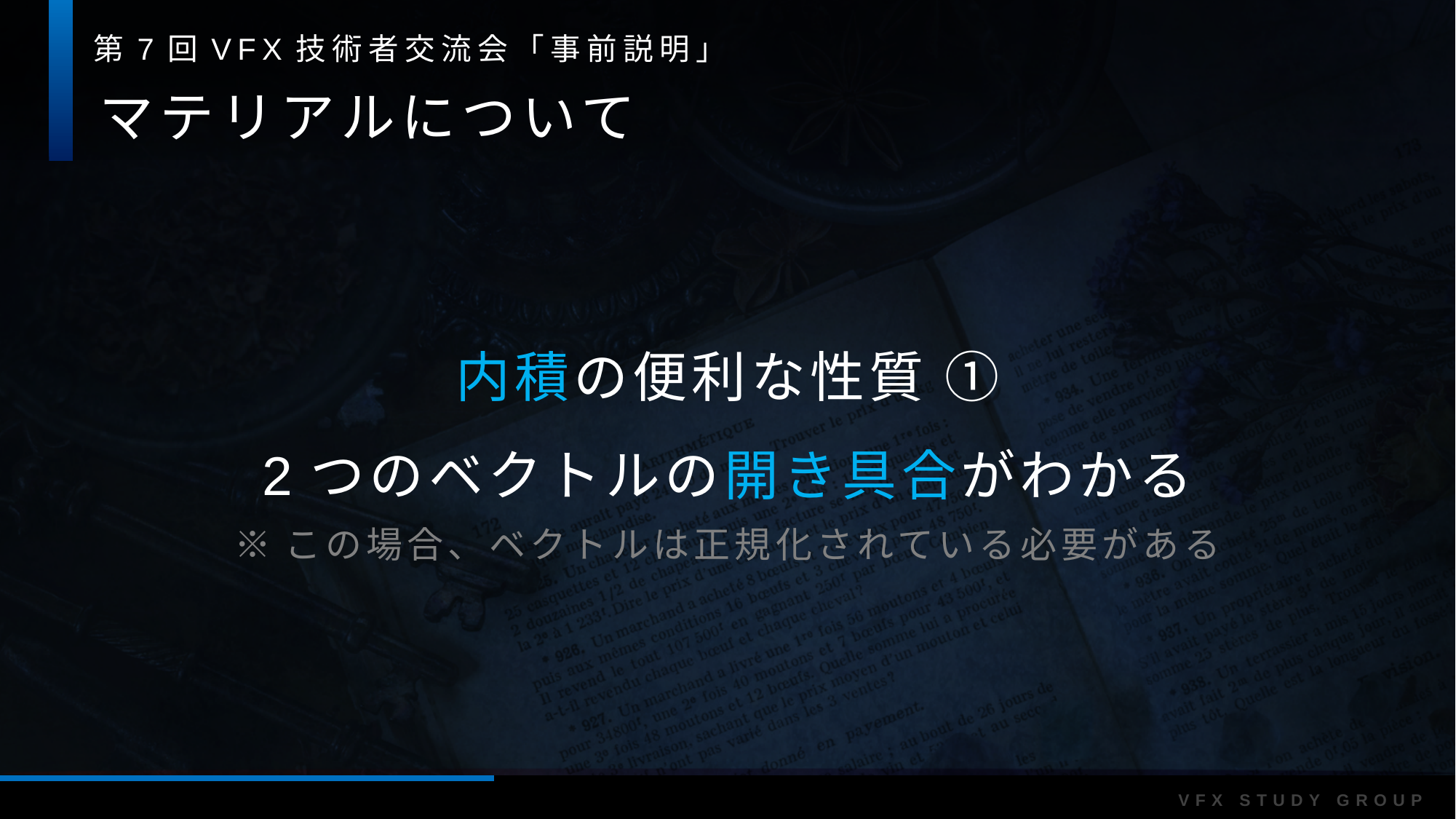

マテリアルについて
内積の便利な性質 ①
2つのベクトルの開き具合がわかる
※この場合、ベクトルは正規化されている必要がある